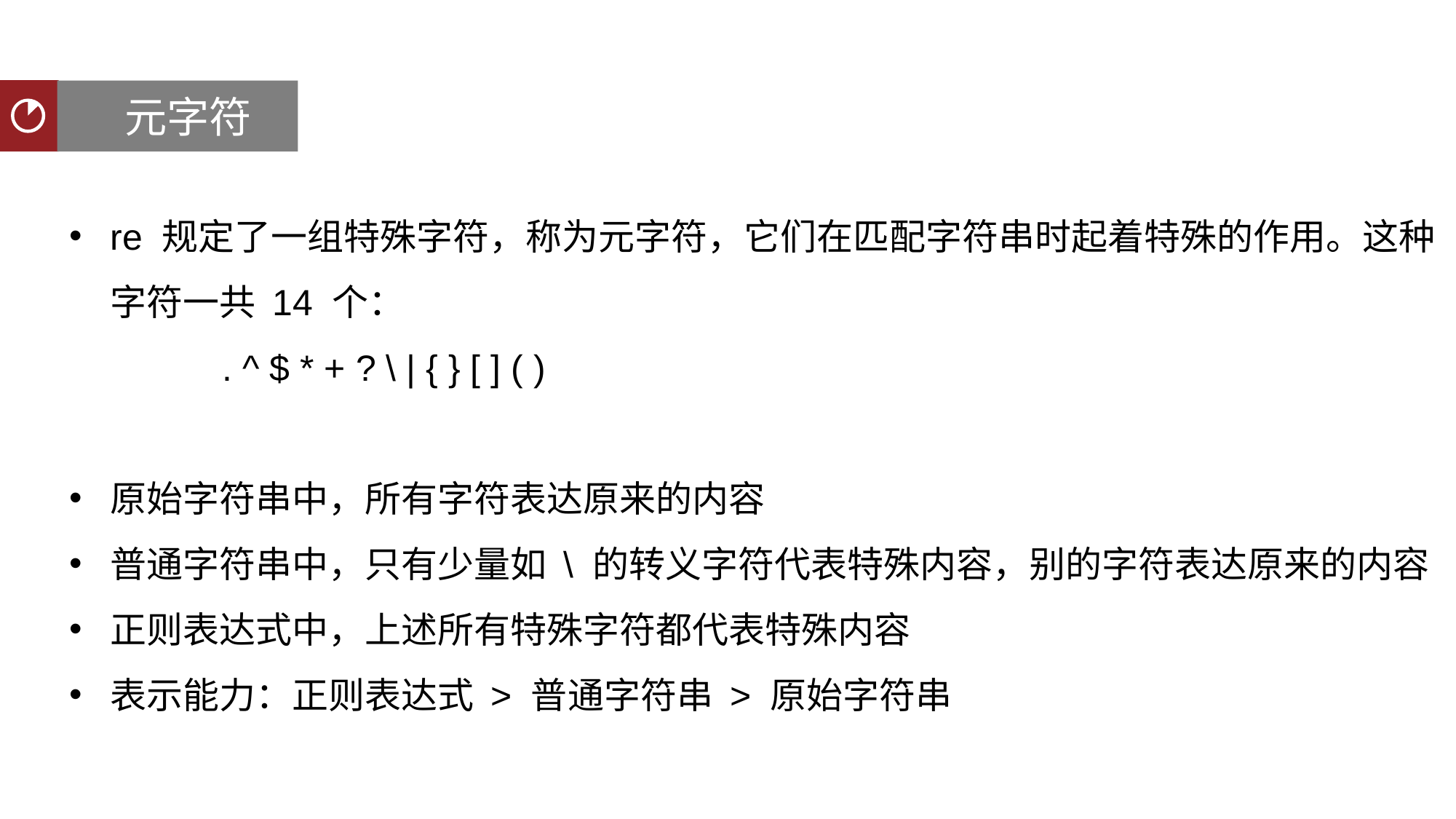

元字符

聚类分析
re 规定了一组特殊字符，称为元字符，它们在匹配字符串时起着特殊的作用。这种字符一共 14 个：
               . ^ $ * + ? \ | { } [ ] ( )

原始字符串中，所有字符表达原来的内容
普通字符串中，只有少量如 \ 的转义字符代表特殊内容，别的字符表达原来的内容
正则表达式中，上述所有特殊字符都代表特殊内容
表示能力：正则表达式 > 普通字符串 > 原始字符串